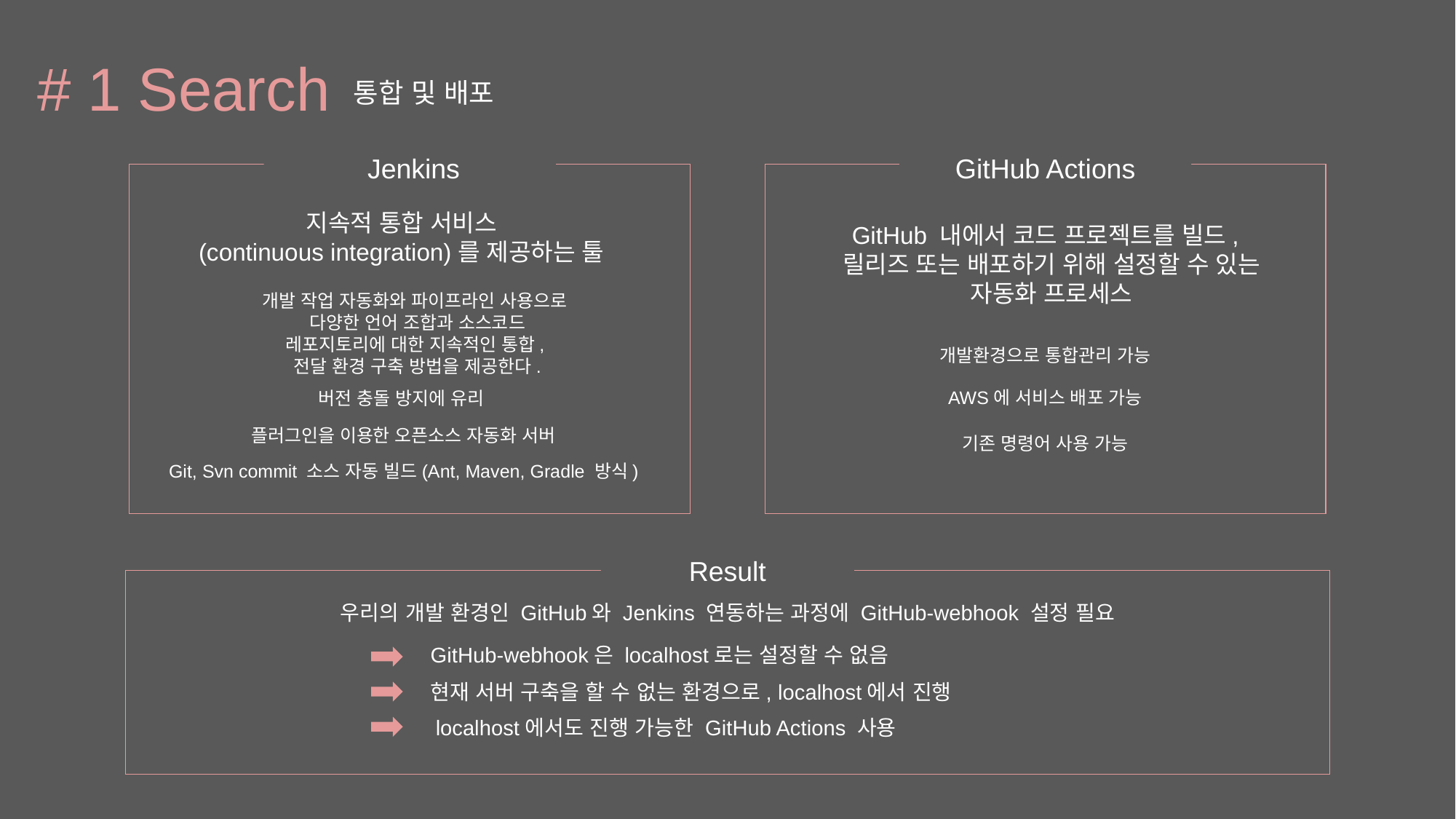

# 1 Search
통합 및 배포
 Jenkins
GitHub Actions

지속적 통합 서비스
(continuous integration)를 제공하는 툴
GitHub 내에서 코드 프로젝트를 빌드,
 릴리즈 또는 배포하기 위해 설정할 수 있는
 자동화 프로세스
개발 작업 자동화와 파이프라인 사용으로
다양한 언어 조합과 소스코드
레포지토리에 대한 지속적인 통합,
전달 환경 구축 방법을 제공한다.
개발환경으로 통합관리 가능
AWS에 서비스 배포 가능
버전 충돌 방지에 유리
플러그인을 이용한 오픈소스 자동화 서버
기존 명령어 사용 가능
Git, Svn commit 소스 자동 빌드(Ant, Maven, Gradle 방식)
Result

우리의 개발 환경인 GitHub와 Jenkins 연동하는 과정에 GitHub-webhook 설정 필요
GitHub-webhook은 localhost로는 설정할 수 없음

현재 서버 구축을 할 수 없는 환경으로, localhost에서 진행

localhost에서도 진행 가능한 GitHub Actions 사용